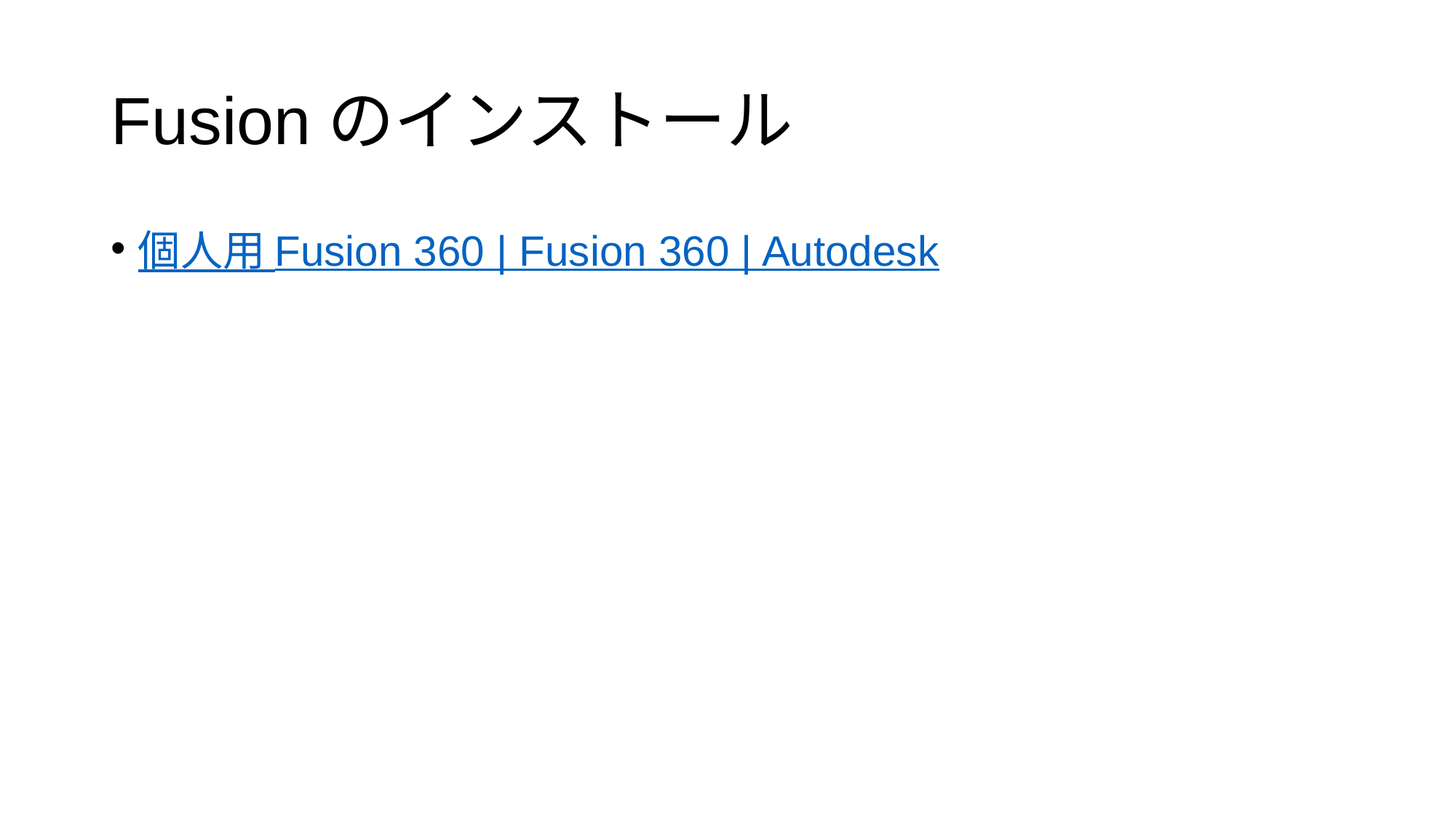

# Fusionのインストール
個人用 Fusion 360 | Fusion 360 | Autodesk